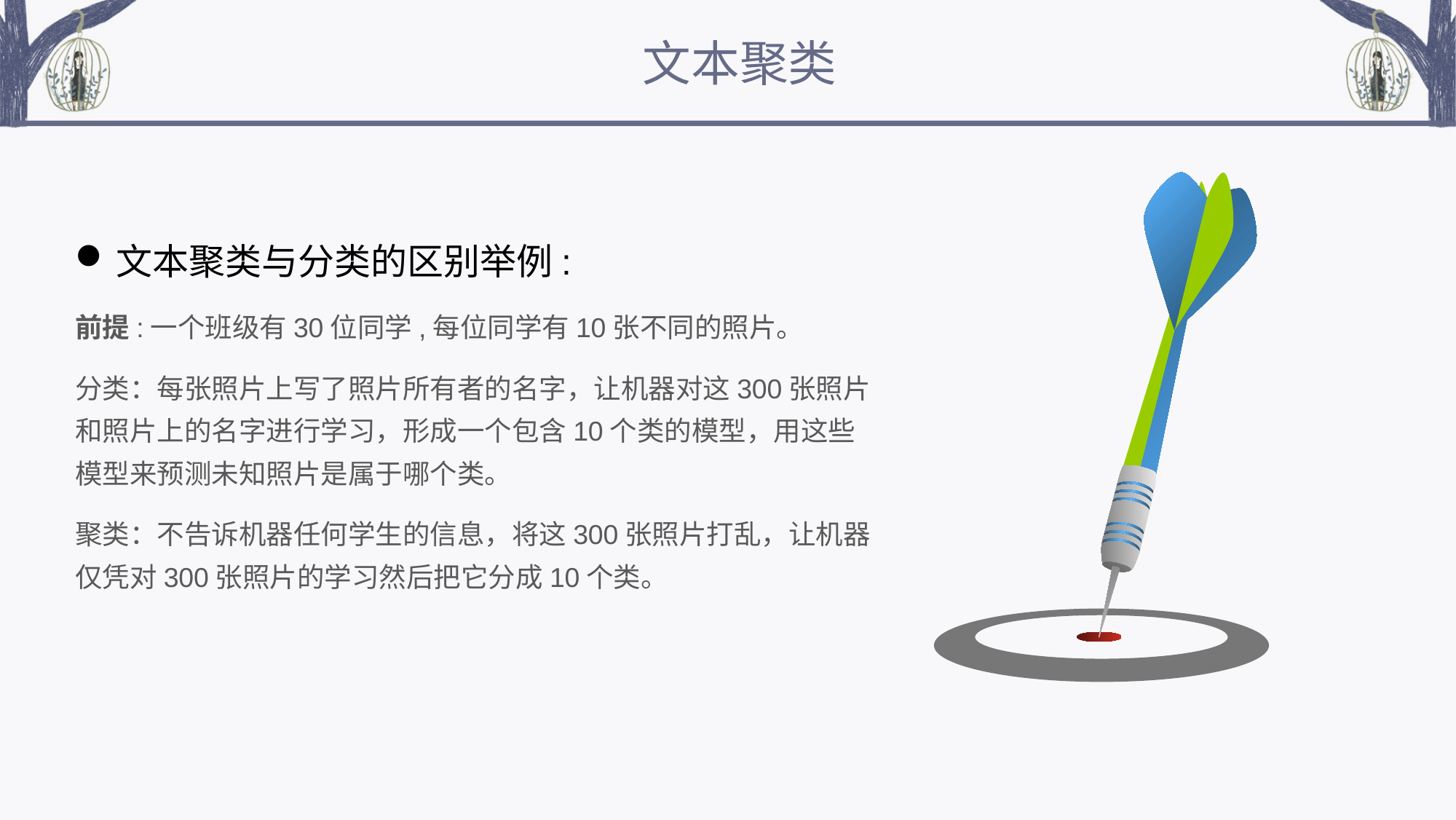

文本聚类

文本聚类与分类的区别举例:
前提:一个班级有30位同学,每位同学有10张不同的照片。
分类：每张照片上写了照片所有者的名字，让机器对这300张照片和照片上的名字进行学习，形成一个包含10个类的模型，用这些模型来预测未知照片是属于哪个类。
聚类：不告诉机器任何学生的信息，将这300张照片打乱，让机器仅凭对300张照片的学习然后把它分成10个类。